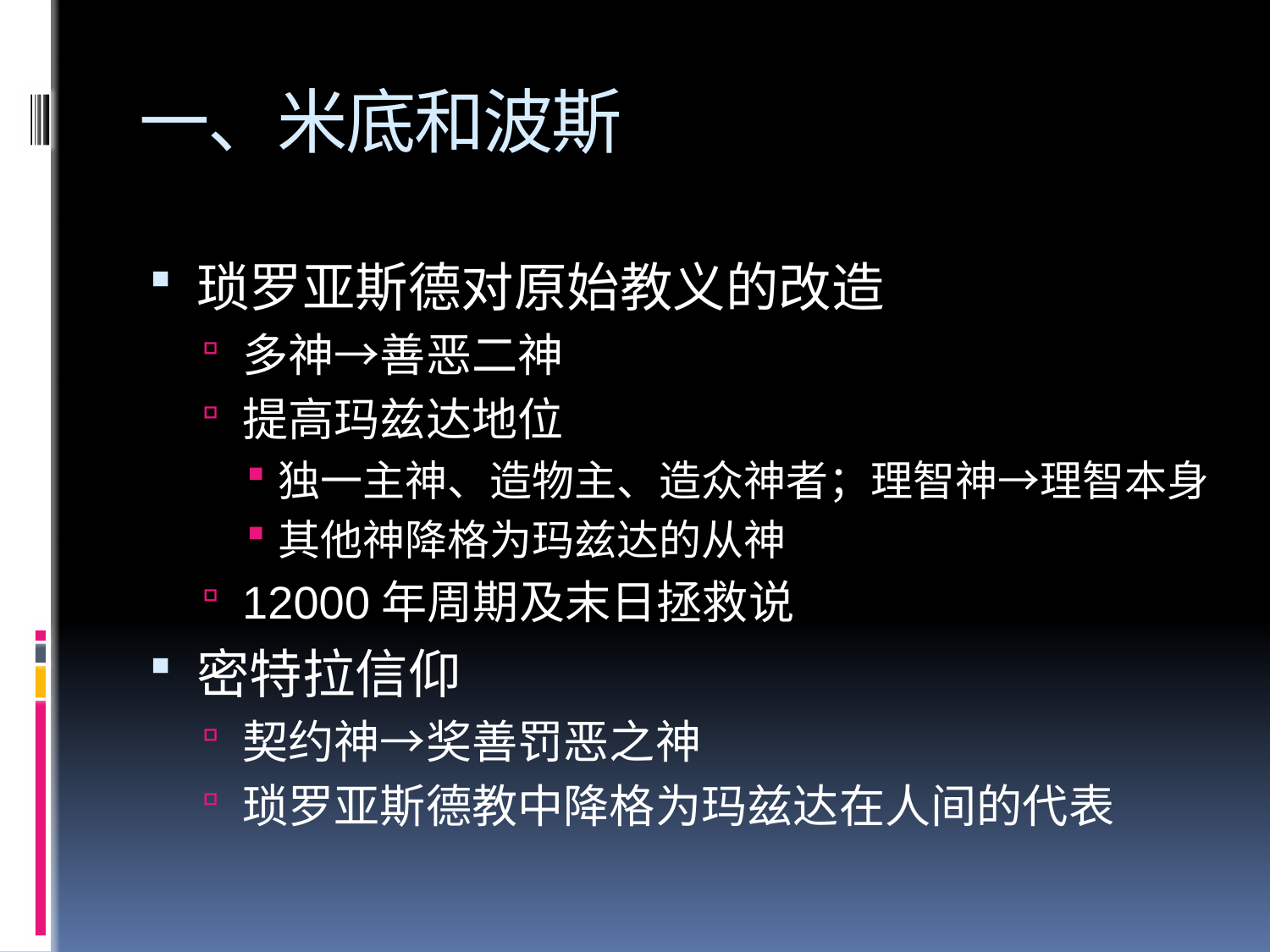

# 一、米底和波斯
琐罗亚斯德对原始教义的改造
多神→善恶二神
提高玛兹达地位
独一主神、造物主、造众神者；理智神→理智本身
其他神降格为玛兹达的从神
12000年周期及末日拯救说
密特拉信仰
契约神→奖善罚恶之神
琐罗亚斯德教中降格为玛兹达在人间的代表